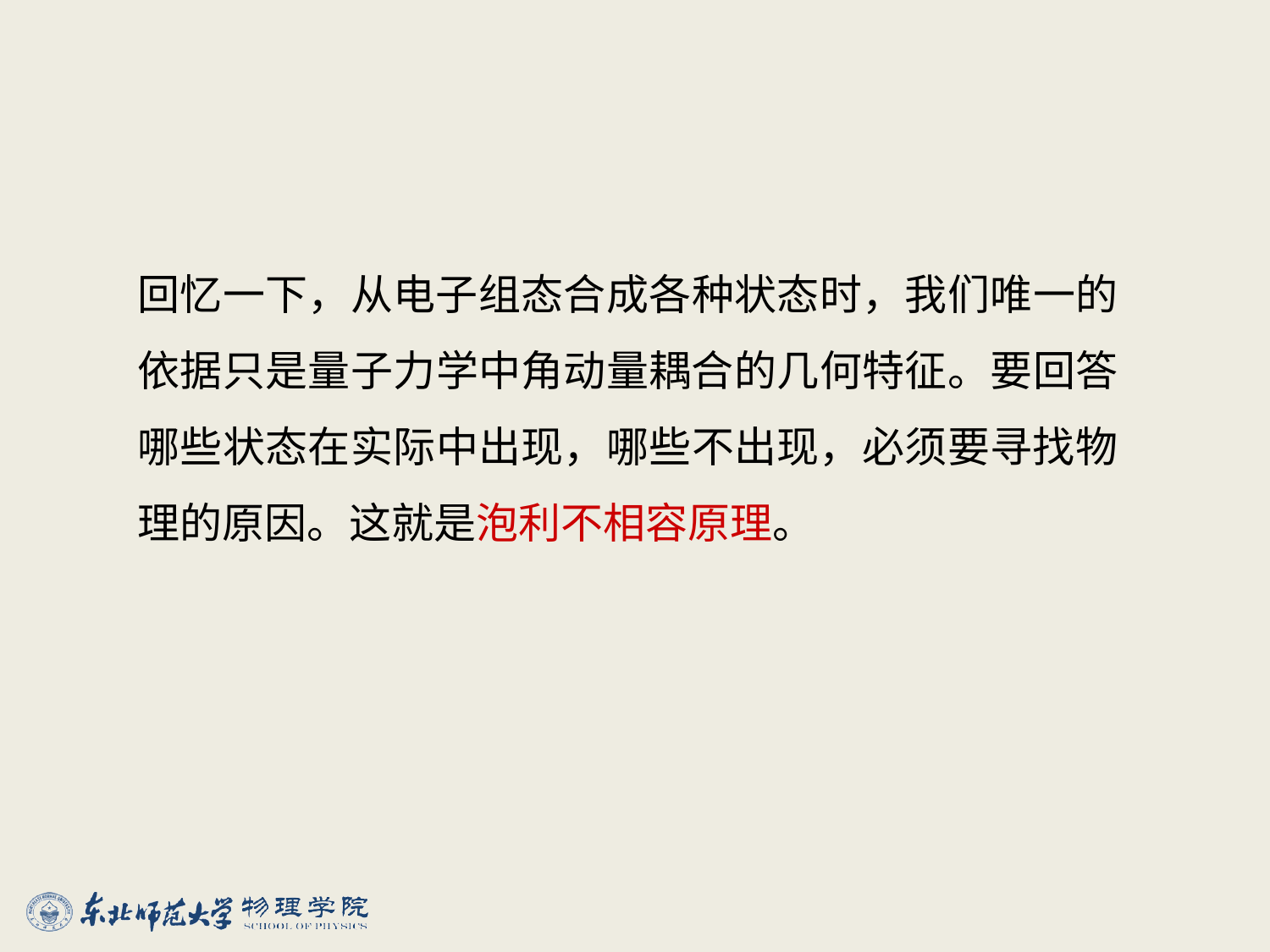

回忆一下，从电子组态合成各种状态时，我们唯一的依据只是量子力学中角动量耦合的几何特征。要回答哪些状态在实际中出现，哪些不出现，必须要寻找物理的原因。这就是泡利不相容原理。